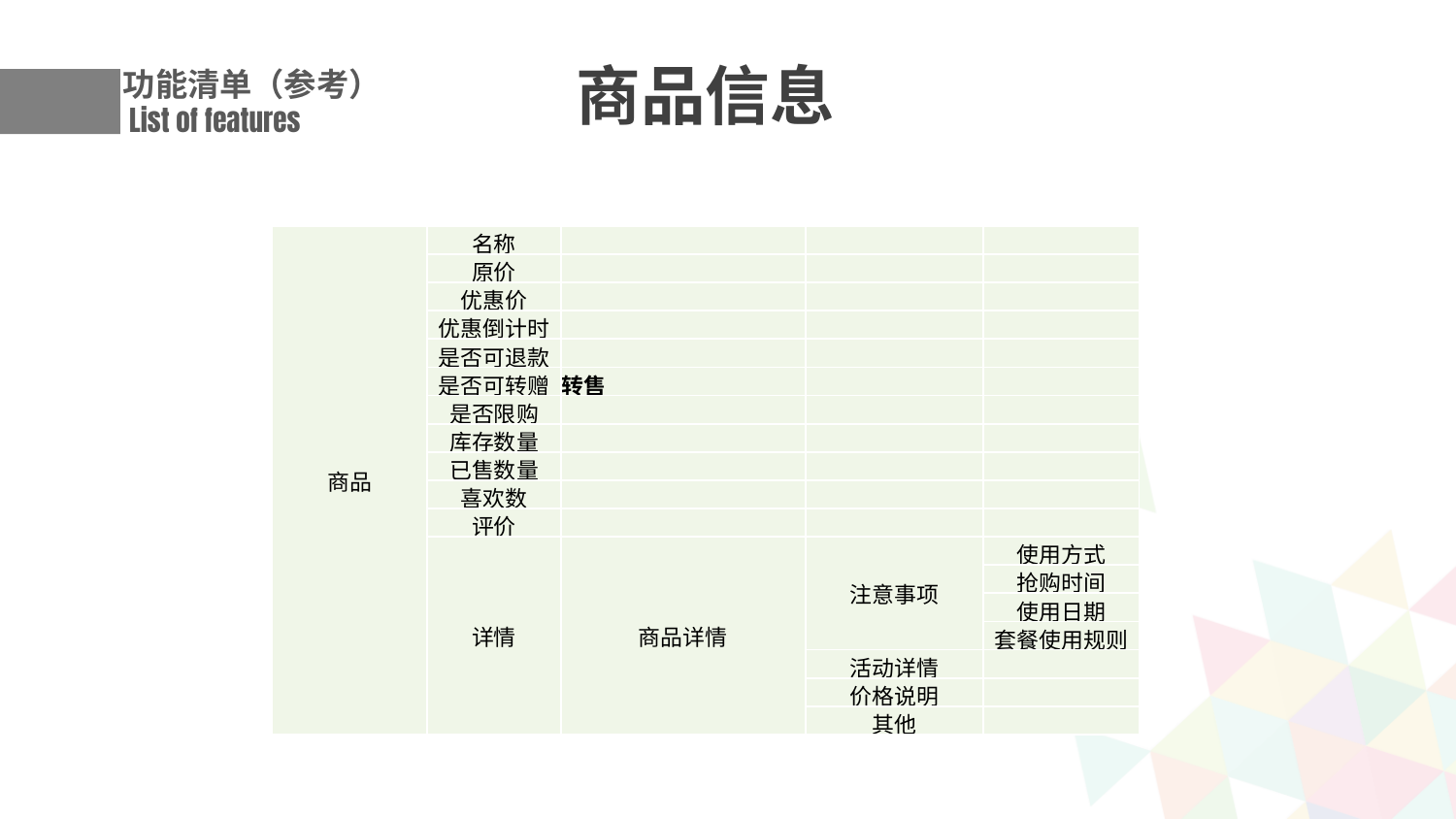

商品信息
功能清单（参考）

List of features
| 商品 | 名称 |  |  |  |
| --- | --- | --- | --- | --- |
|  | 原价 |  |  |  |
|  | 优惠价 |  |  |  |
|  | 优惠倒计时 |  |  |  |
|  | 是否可退款 |  |  |  |
|  | 是否可转赠 | 转售 |  |  |
|  | 是否限购 |  |  |  |
|  | 库存数量 |  |  |  |
|  | 已售数量 |  |  |  |
|  | 喜欢数 |  |  |  |
|  | 评价 |  |  |  |
|  | 详情 | 商品详情 | 注意事项 | 使用方式 |
|  |  |  |  | 抢购时间 |
|  |  |  |  | 使用日期 |
|  |  |  |  | 套餐使用规则 |
|  |  |  | 活动详情 |  |
|  |  |  | 价格说明 |  |
|  |  |  | 其他 |  |